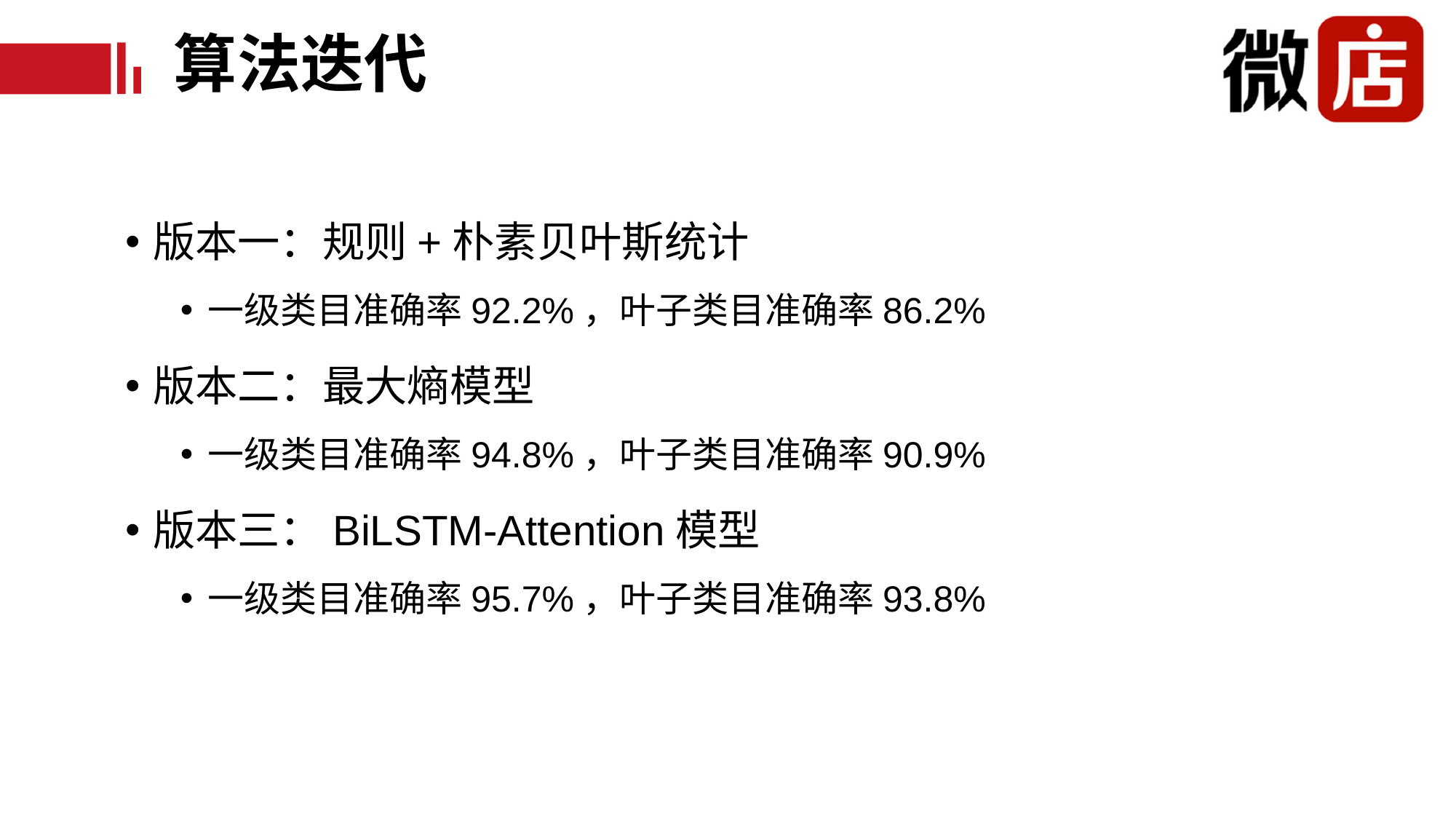

# 算法迭代
版本一：规则+朴素贝叶斯统计
一级类目准确率92.2%，叶子类目准确率86.2%
版本二：最大熵模型
一级类目准确率94.8%，叶子类目准确率90.9%
版本三：BiLSTM-Attention模型
一级类目准确率95.7%，叶子类目准确率93.8%